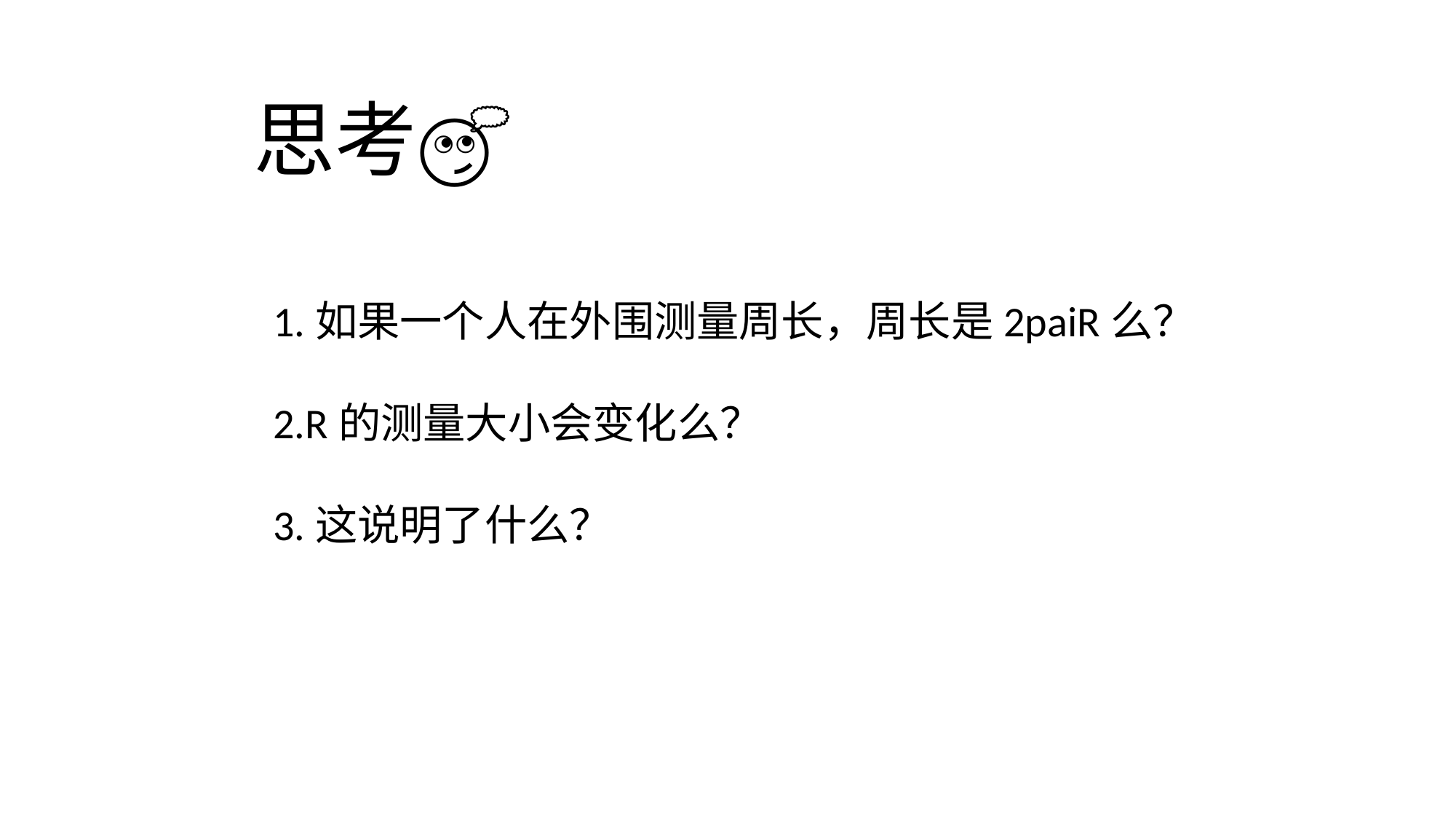

思考🤔
1.如果一个人在外围测量周长，周长是2paiR么？

2.R的测量大小会变化么？

3.这说明了什么？